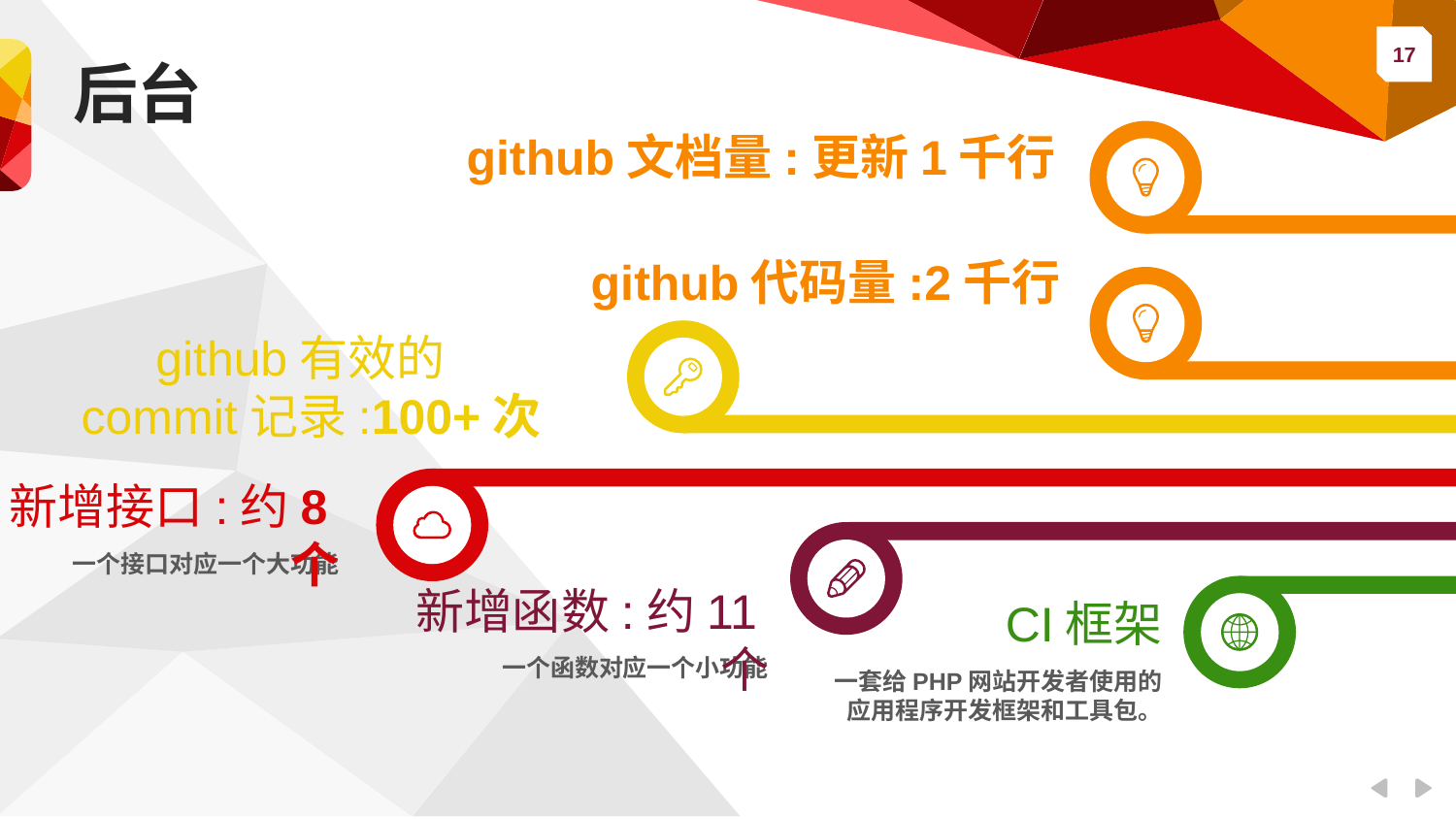

后台
 github文档量:更新1千行

 github代码量:2千行

github有效的
commit记录:100+次

新增接口:约8个
一个接口对应一个大功能

新增函数:约11个
一个函数对应一个小功能

CI框架
一套给PHP网站开发者使用的应用程序开发框架和工具包。